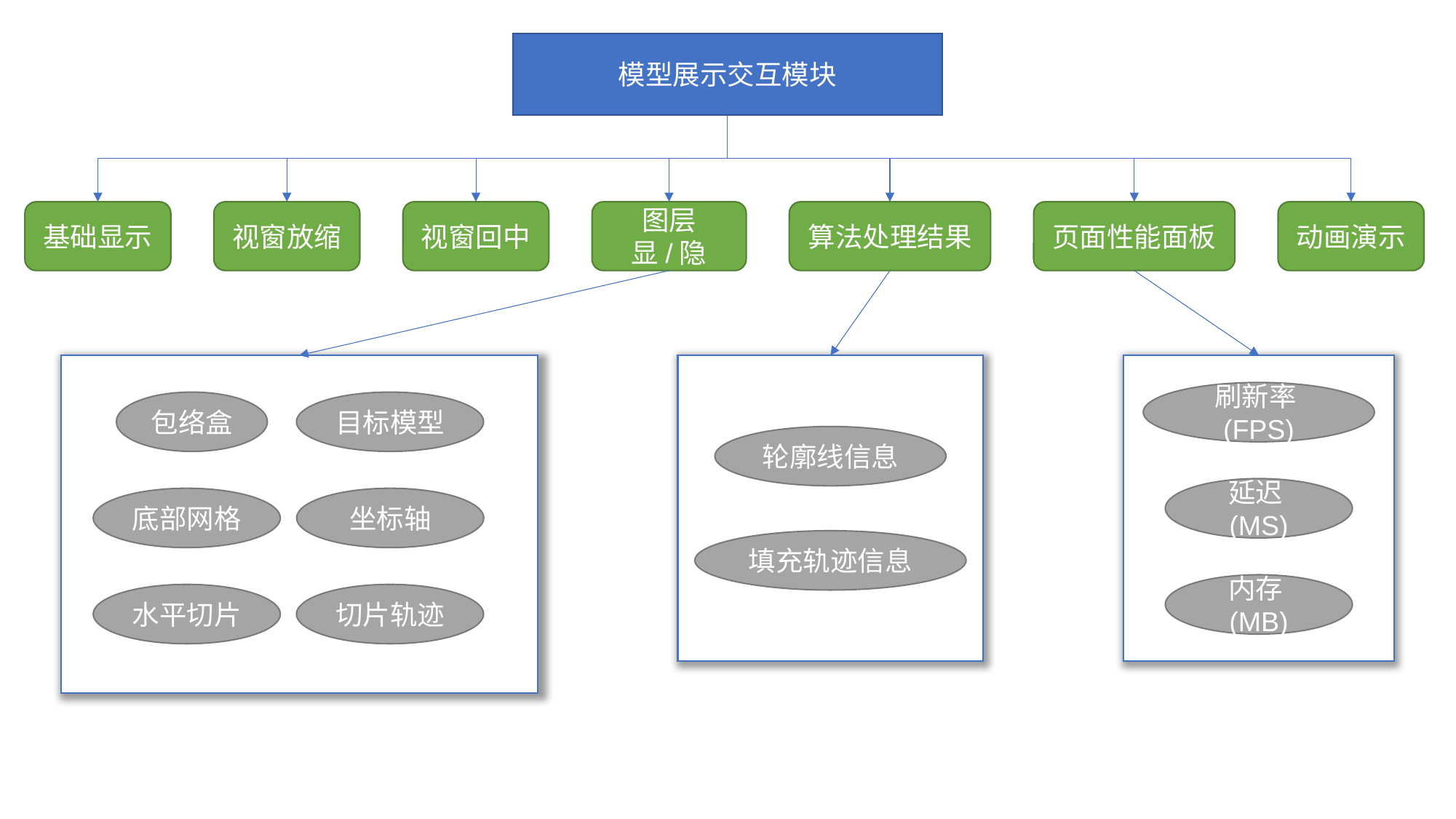

模型展示交互模块
基础显示
视窗放缩
视窗回中
图层显/隐
算法处理结果
页面性能面板
动画演示

包络盒
目标模型
底部网格
坐标轴
水平切片
切片轨迹

轮廓线信息
填充轨迹信息

刷新率(FPS)
延迟(MS)
内存(MB)